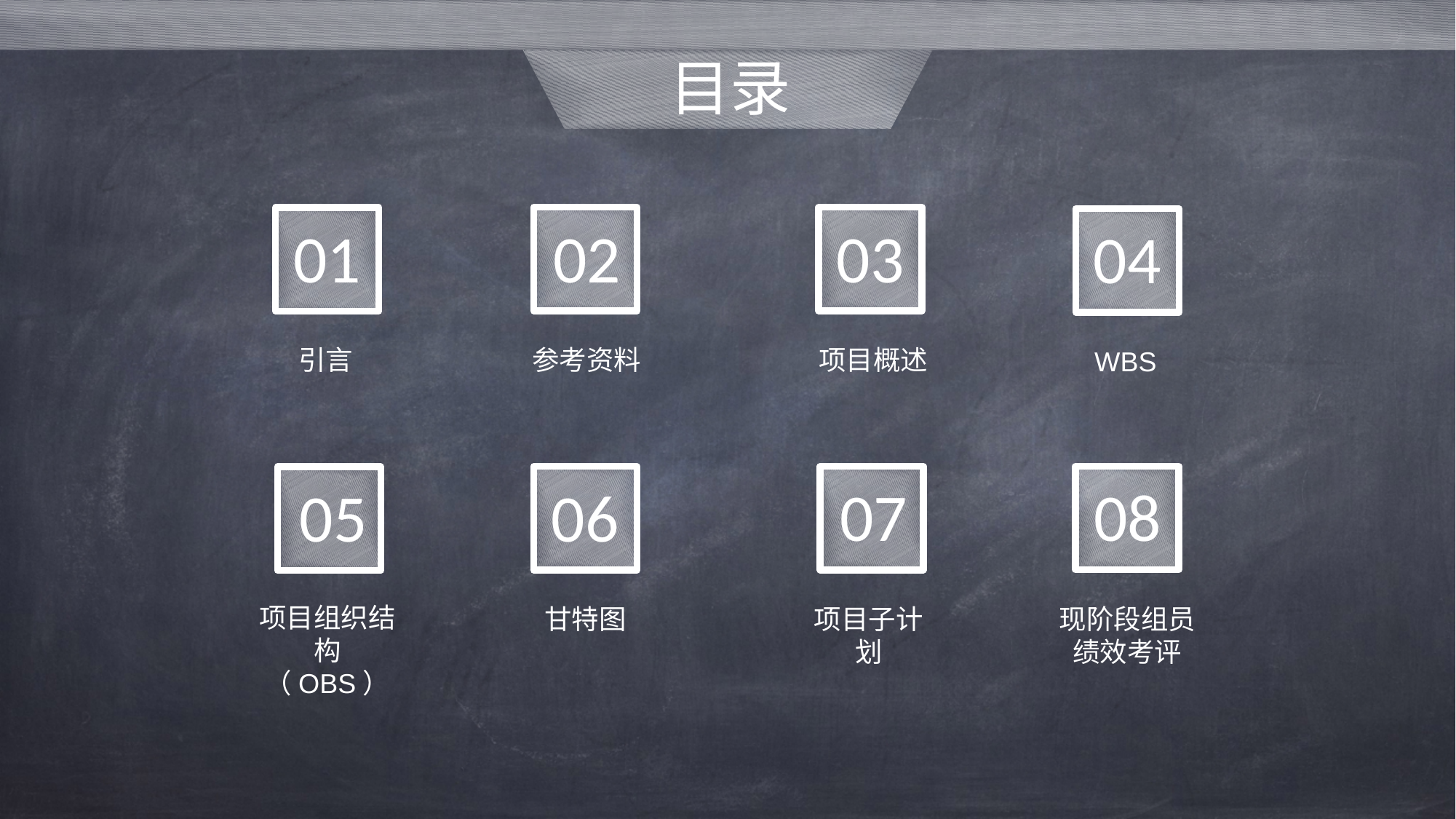

目录

02
参考资料

03
项目概述

01
引言

04
WBS

08
现阶段组员绩效考评

项目子计划
07

06
甘特图

05
项目组织结构（OBS）